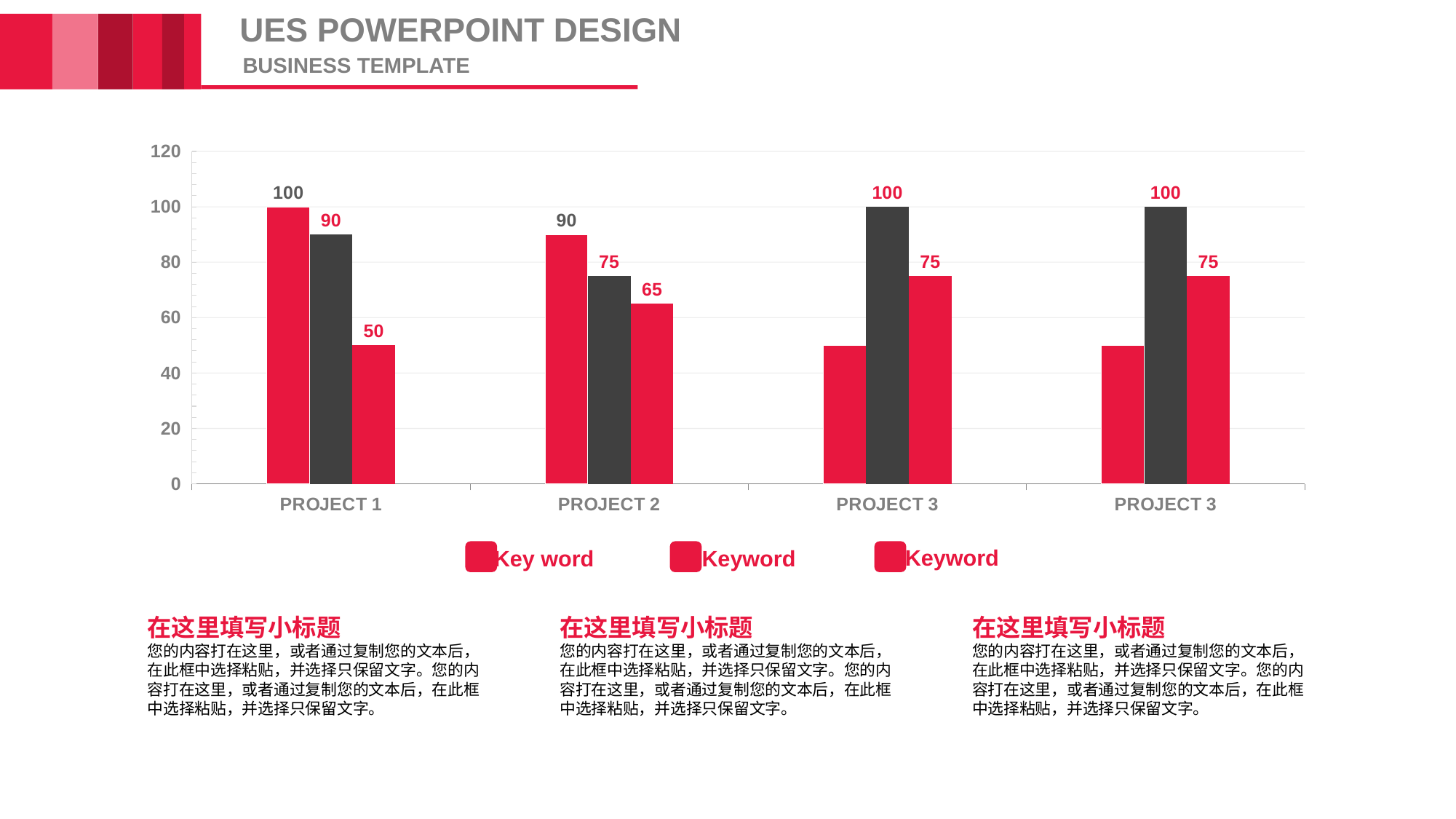

# UES POWERPOINT DESIGN
BUSINESS TEMPLATE

### Chart

| Category | Series 1 | Series 2 | Series 3 |
|---|---|---|---|
| PROJECT 1 | 100.0 | 90.0 | 50.0 |
| PROJECT 2 | 90.0 | 75.0 | 65.0 |
| PROJECT 3 | 50.0 | 100.0 | 75.0 |
| PROJECT 3 | 50.0 | 100.0 | 75.0 |
Key word

Keyword

Keyword
在这里填写小标题
您的内容打在这里，或者通过复制您的文本后，在此框中选择粘贴，并选择只保留文字。您的内容打在这里，或者通过复制您的文本后，在此框中选择粘贴，并选择只保留文字。
在这里填写小标题
您的内容打在这里，或者通过复制您的文本后，在此框中选择粘贴，并选择只保留文字。您的内容打在这里，或者通过复制您的文本后，在此框中选择粘贴，并选择只保留文字。
在这里填写小标题
您的内容打在这里，或者通过复制您的文本后，在此框中选择粘贴，并选择只保留文字。您的内容打在这里，或者通过复制您的文本后，在此框中选择粘贴，并选择只保留文字。